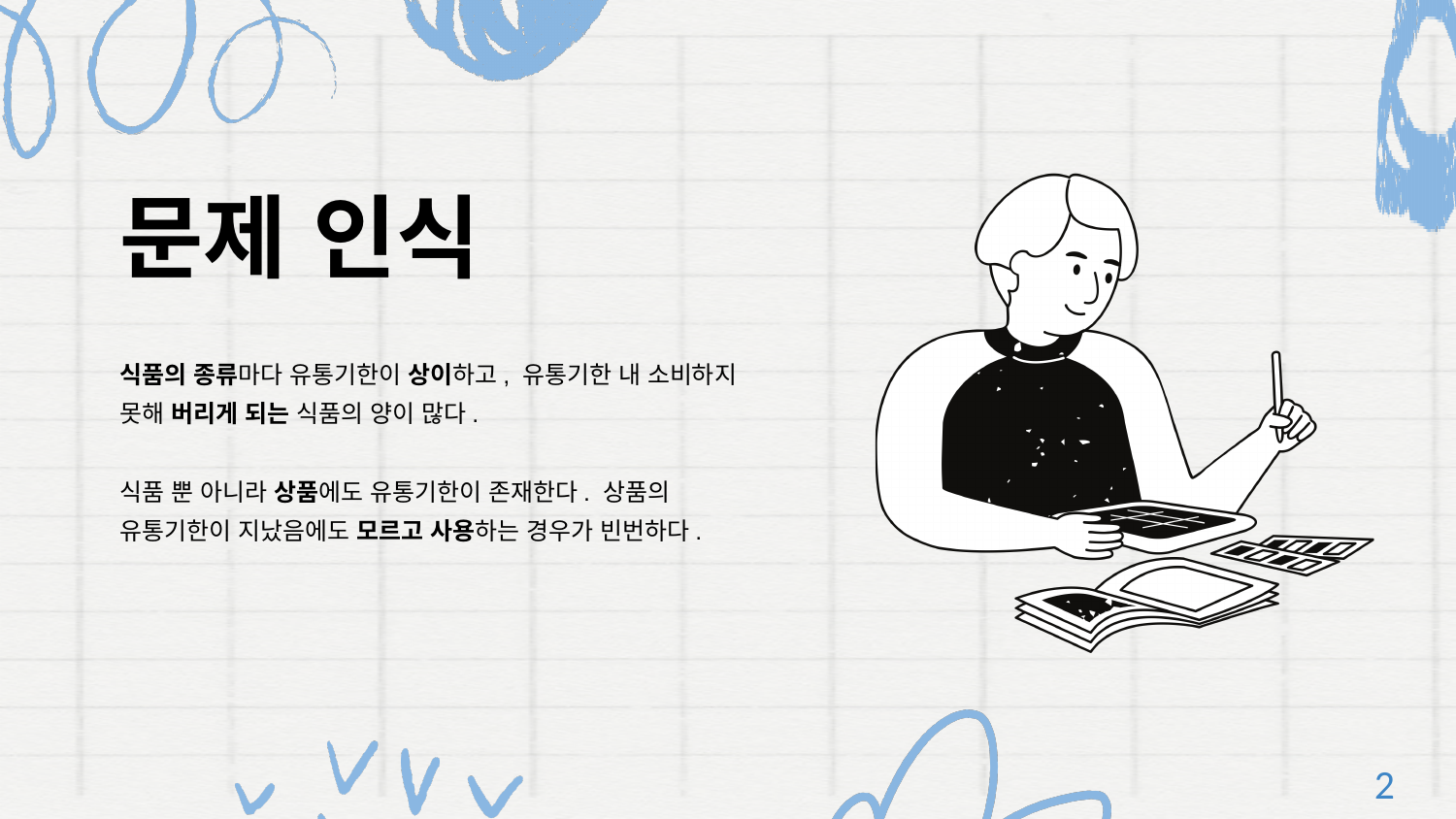

문제 인식
식품의 종류마다 유통기한이 상이하고, 유통기한 내 소비하지 못해 버리게 되는 식품의 양이 많다.

식품 뿐 아니라 상품에도 유통기한이 존재한다. 상품의 유통기한이 지났음에도 모르고 사용하는 경우가 빈번하다.

2